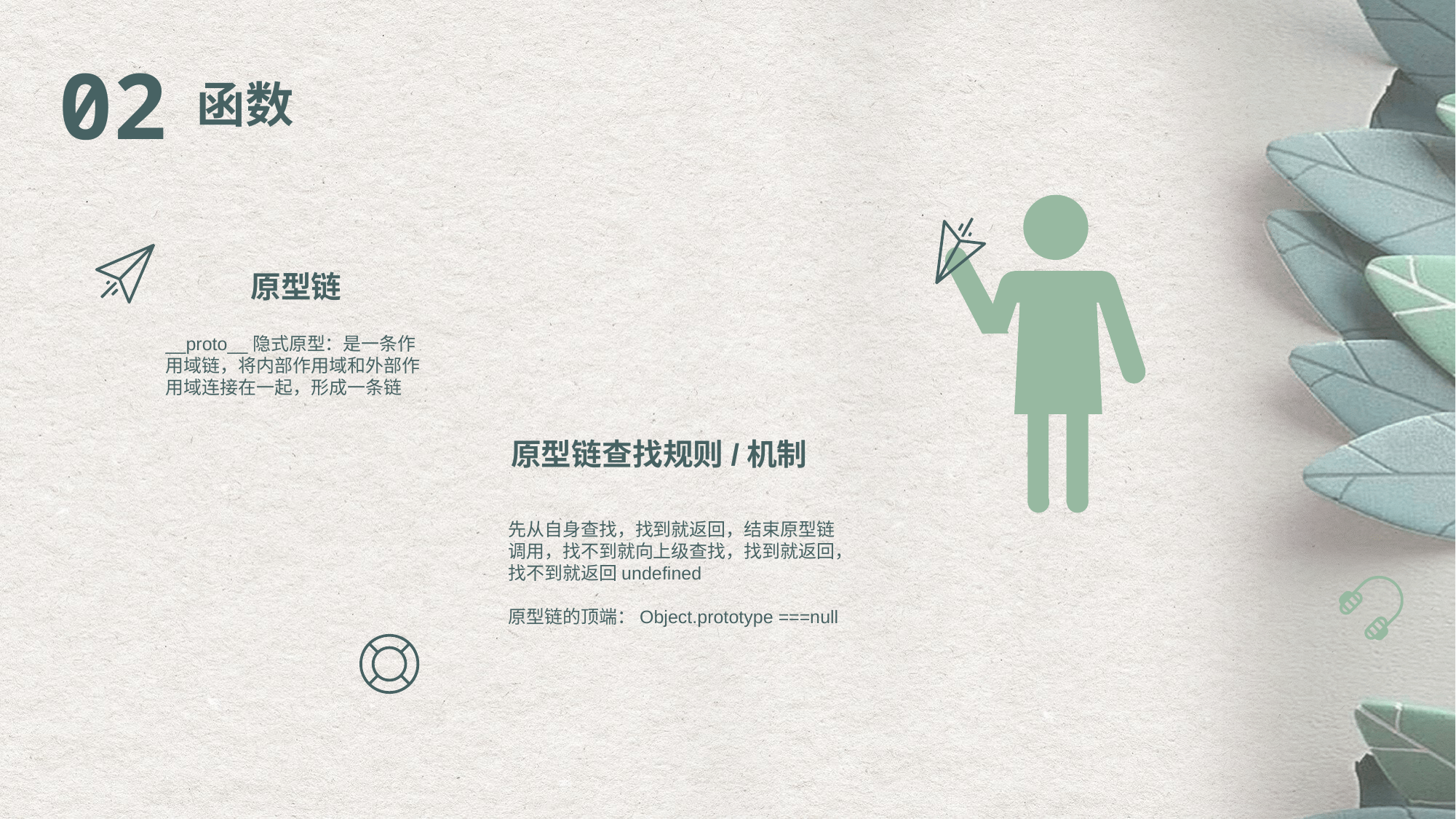

02
函数

原型链
__proto__隐式原型：是一条作用域链，将内部作用域和外部作用域连接在一起，形成一条链
原型链查找规则/机制
先从自身查找，找到就返回，结束原型链调用，找不到就向上级查找，找到就返回，找不到就返回undefined
原型链的顶端：Object.prototype ===null